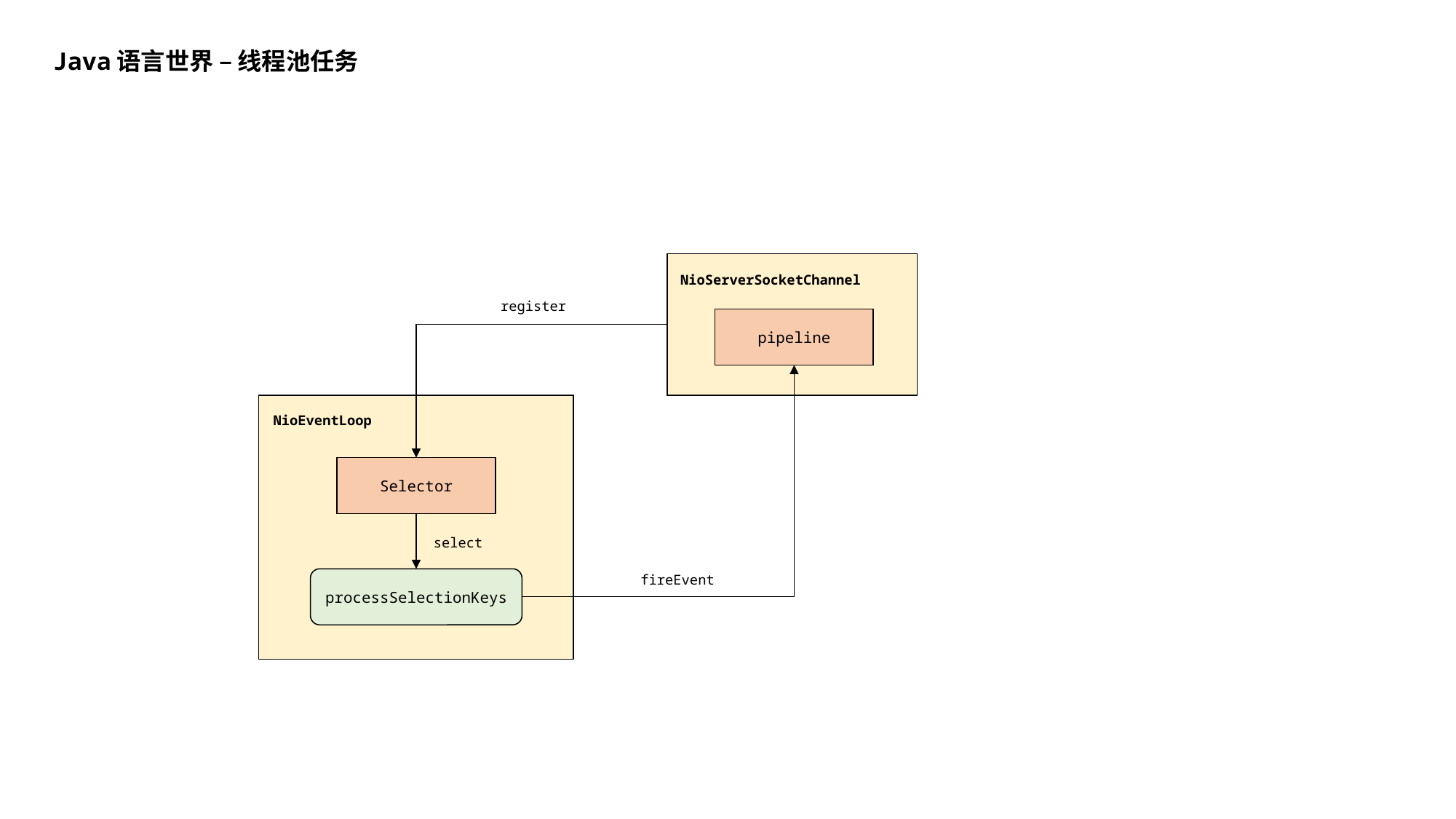

Java语言世界 – 线程池任务

NioServerSocketChannel
register
pipeline

NioEventLoop
Selector
select
fireEvent
processSelectionKeys